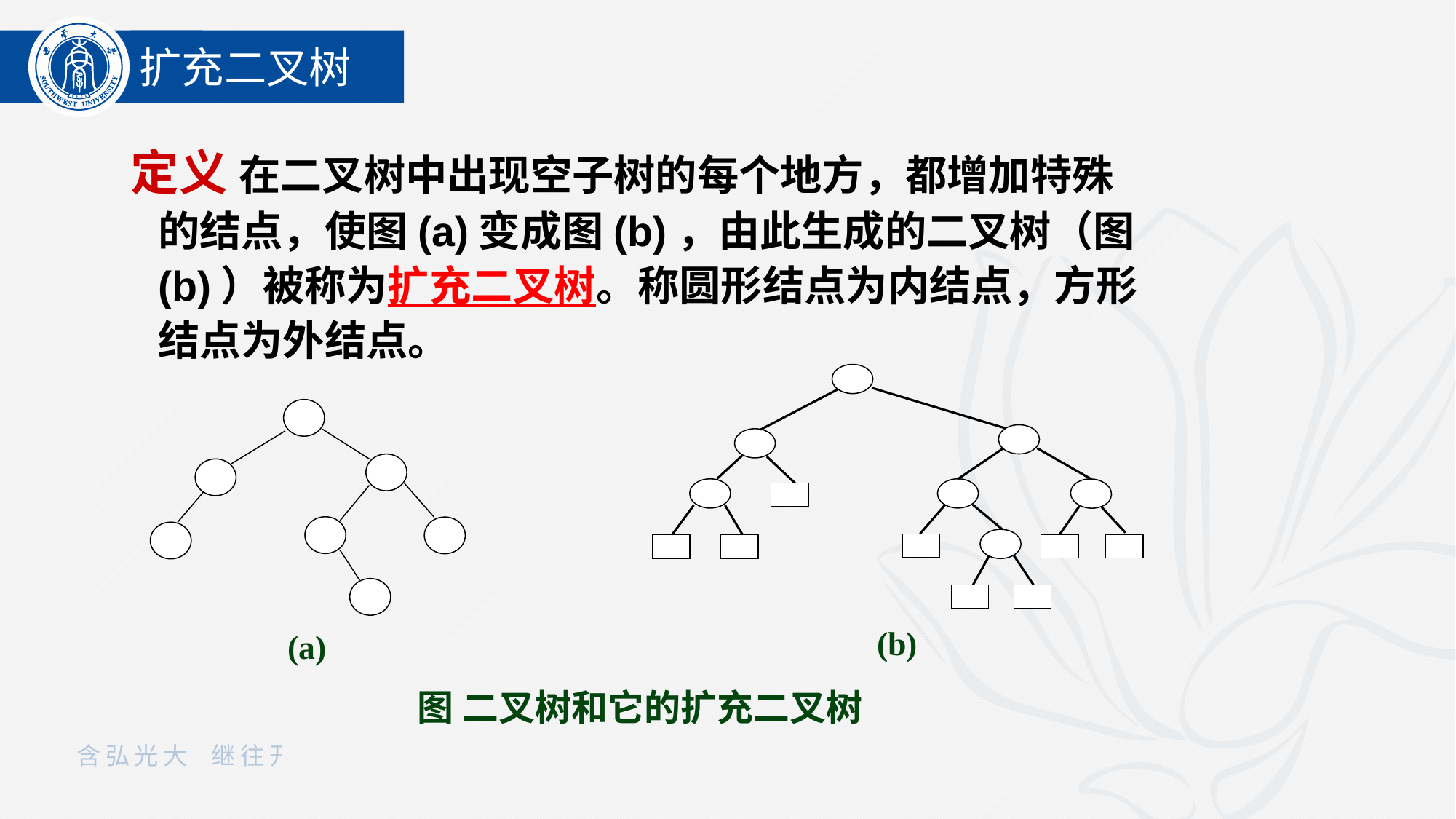

扩充二叉树
定义 在二叉树中出现空子树的每个地方，都增加特殊的结点，使图(a)变成图(b)，由此生成的二叉树（图(b)）被称为扩充二叉树。称圆形结点为内结点，方形结点为外结点。

(b)

(a)
图 二叉树和它的扩充二叉树